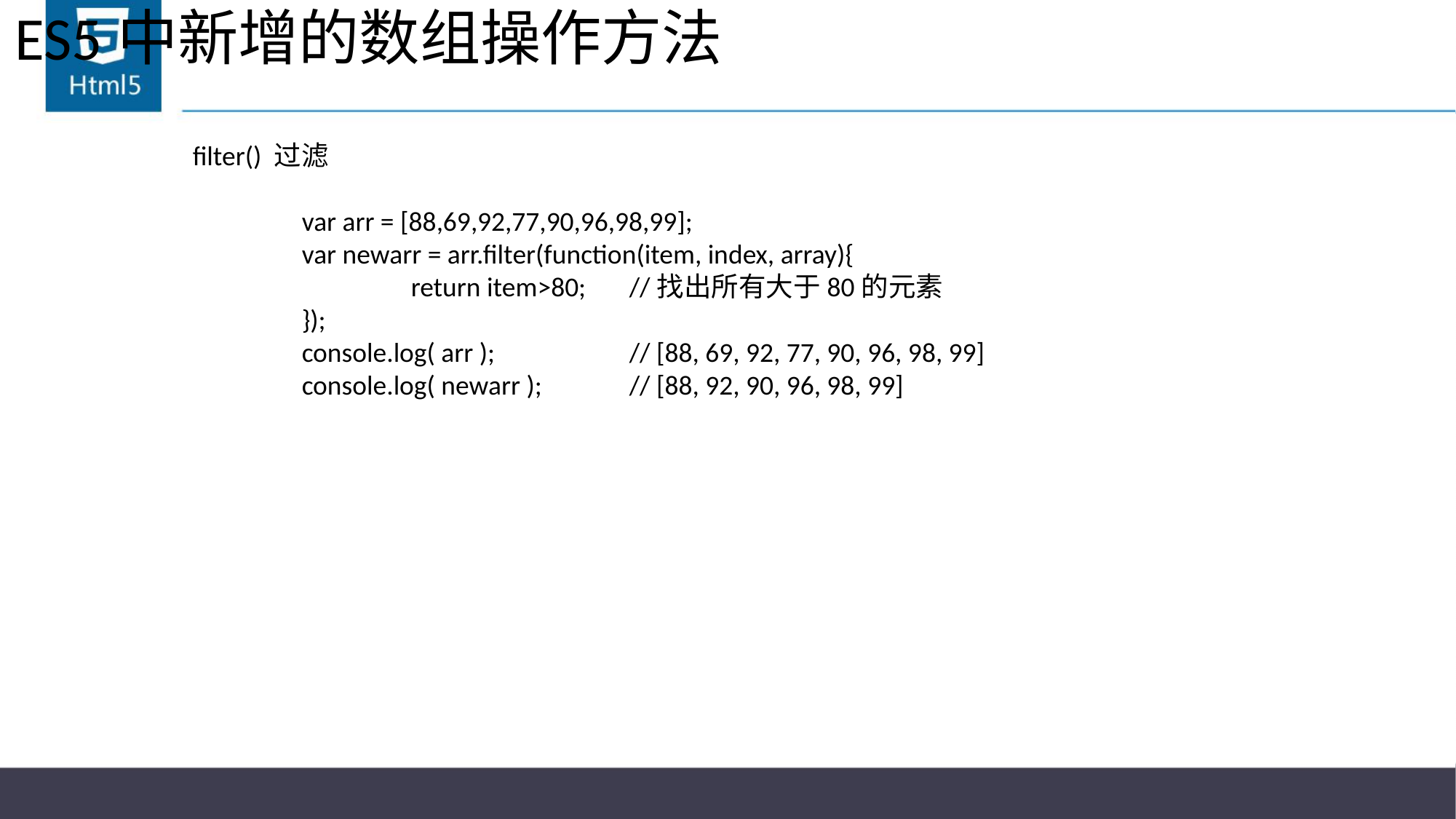

# ES5中新增的数组操作方法
filter() 过滤

	var arr = [88,69,92,77,90,96,98,99];
	var newarr = arr.filter(function(item, index, array){
		return item>80;	//找出所有大于80的元素
	});
	console.log( arr );		// [88, 69, 92, 77, 90, 96, 98, 99]
	console.log( newarr );	// [88, 92, 90, 96, 98, 99]